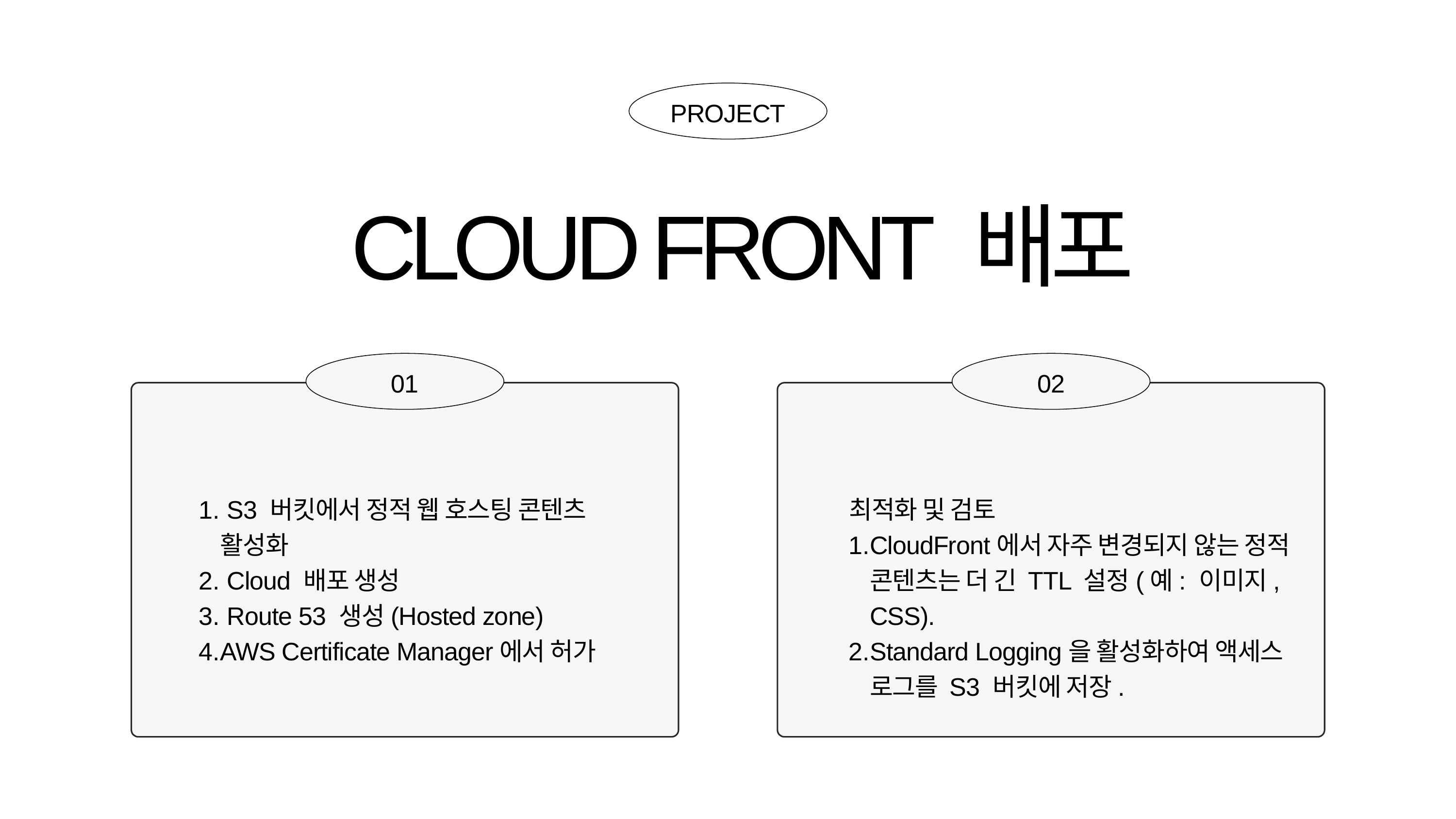

PROJECT
CLOUD FRONT 배포

01
02

 S3 버킷에서 정적 웹 호스팅 콘텐츠 활성화
 Cloud 배포 생성
 Route 53 생성(Hosted zone)
AWS Certificate Manager에서 허가
   최적화 및 검토
CloudFront에서 자주 변경되지 않는 정적 콘텐츠는 더 긴 TTL 설정(예: 이미지, CSS).
Standard Logging을 활성화하여 액세스 로그를 S3 버킷에 저장.